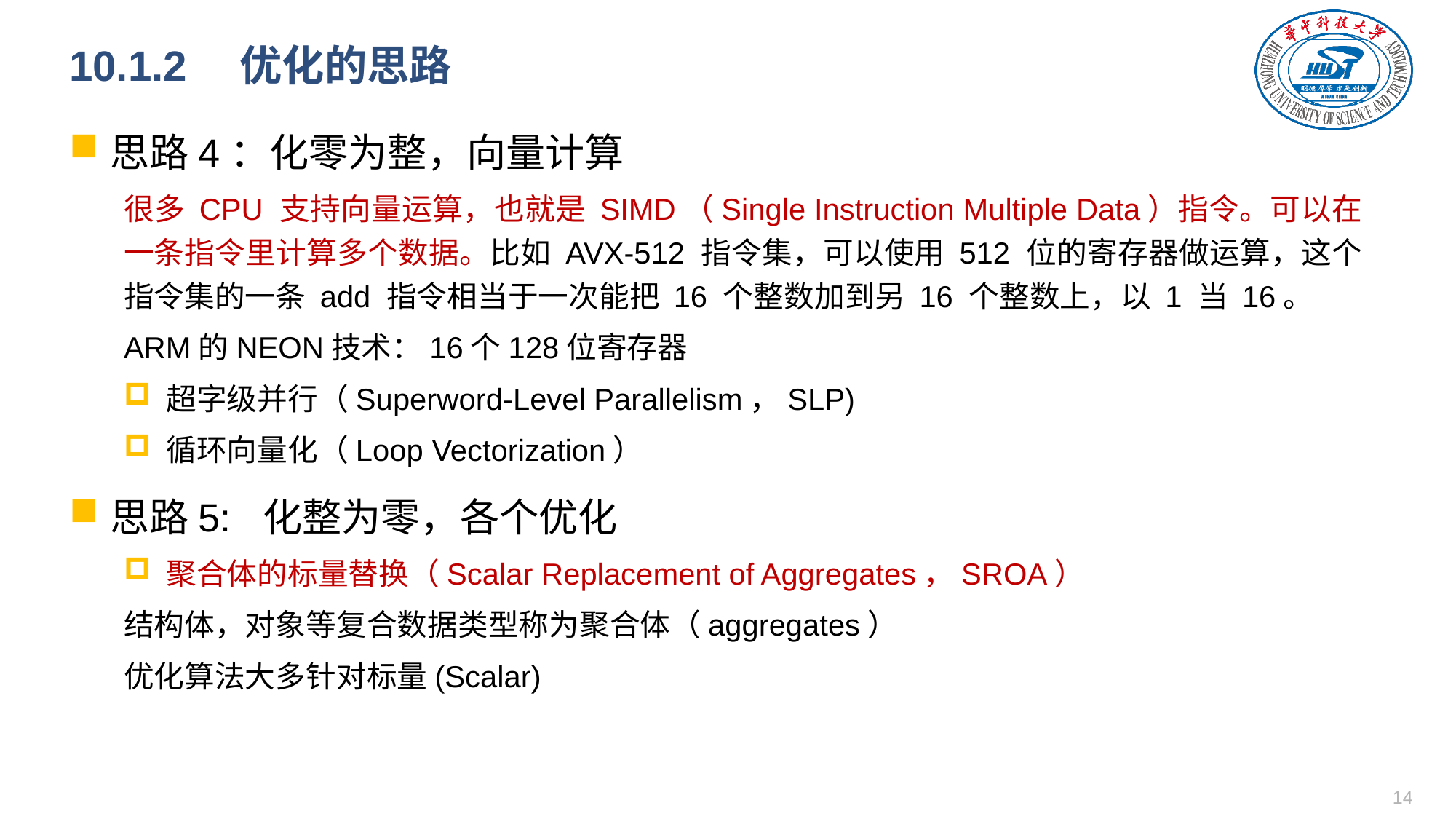

# 10.1.2　优化的思路
思路4：化零为整，向量计算
很多 CPU 支持向量运算，也就是 SIMD（Single Instruction Multiple Data）指令。可以在一条指令里计算多个数据。比如 AVX-512 指令集，可以使用 512 位的寄存器做运算，这个指令集的一条 add 指令相当于一次能把 16 个整数加到另 16 个整数上，以 1 当 16。
ARM的NEON技术：16个128位寄存器
超字级并行（Superword-Level Parallelism，SLP)
循环向量化（Loop Vectorization）
思路5:  化整为零，各个优化
聚合体的标量替换（Scalar Replacement of Aggregates，SROA）
结构体，对象等复合数据类型称为聚合体（aggregates）
优化算法大多针对标量(Scalar)
14